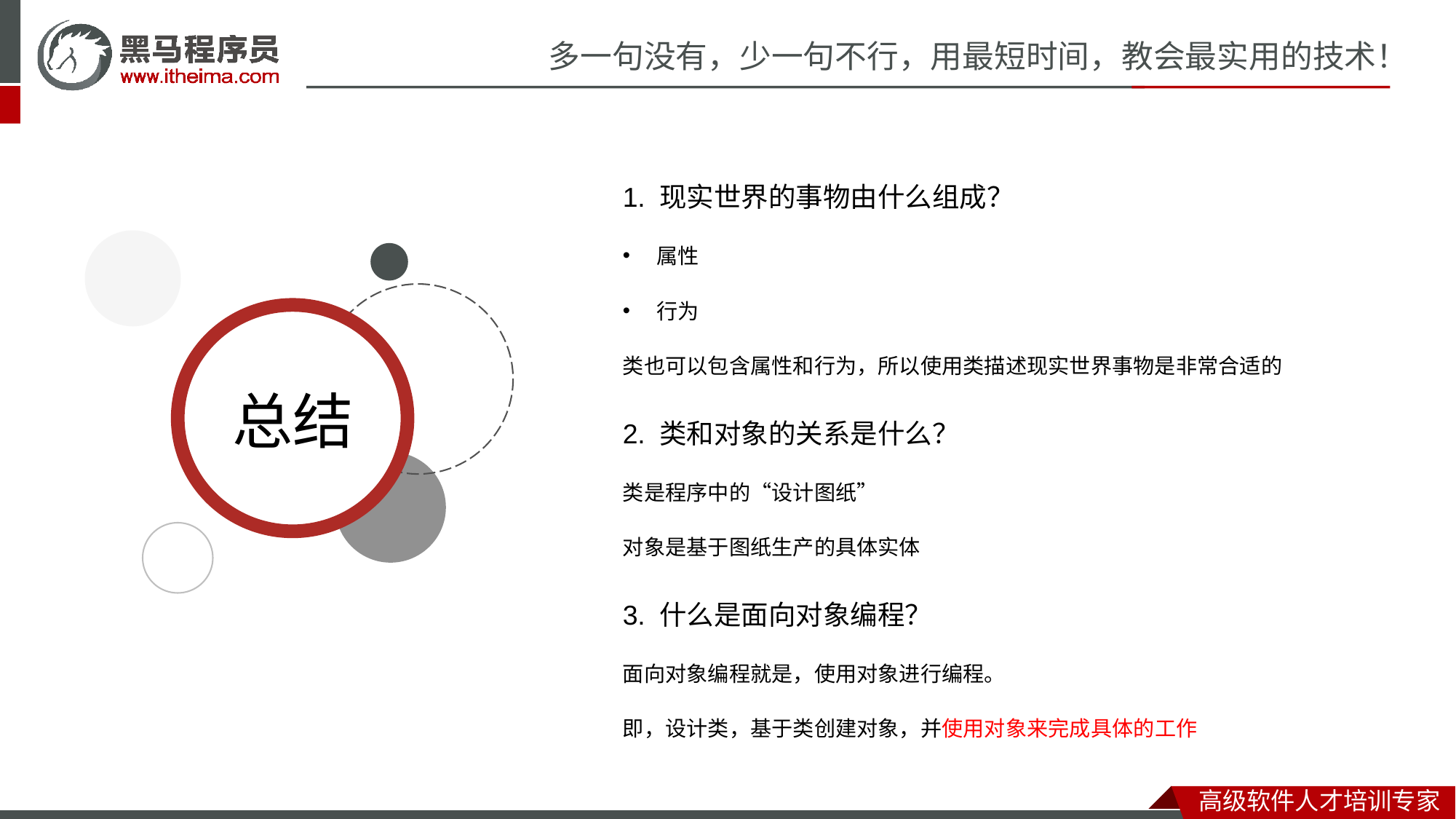

1. 现实世界的事物由什么组成？
属性
行为
类也可以包含属性和行为，所以使用类描述现实世界事物是非常合适的
2. 类和对象的关系是什么？
类是程序中的“设计图纸”
对象是基于图纸生产的具体实体
3. 什么是面向对象编程？
面向对象编程就是，使用对象进行编程。
即，设计类，基于类创建对象，并使用对象来完成具体的工作